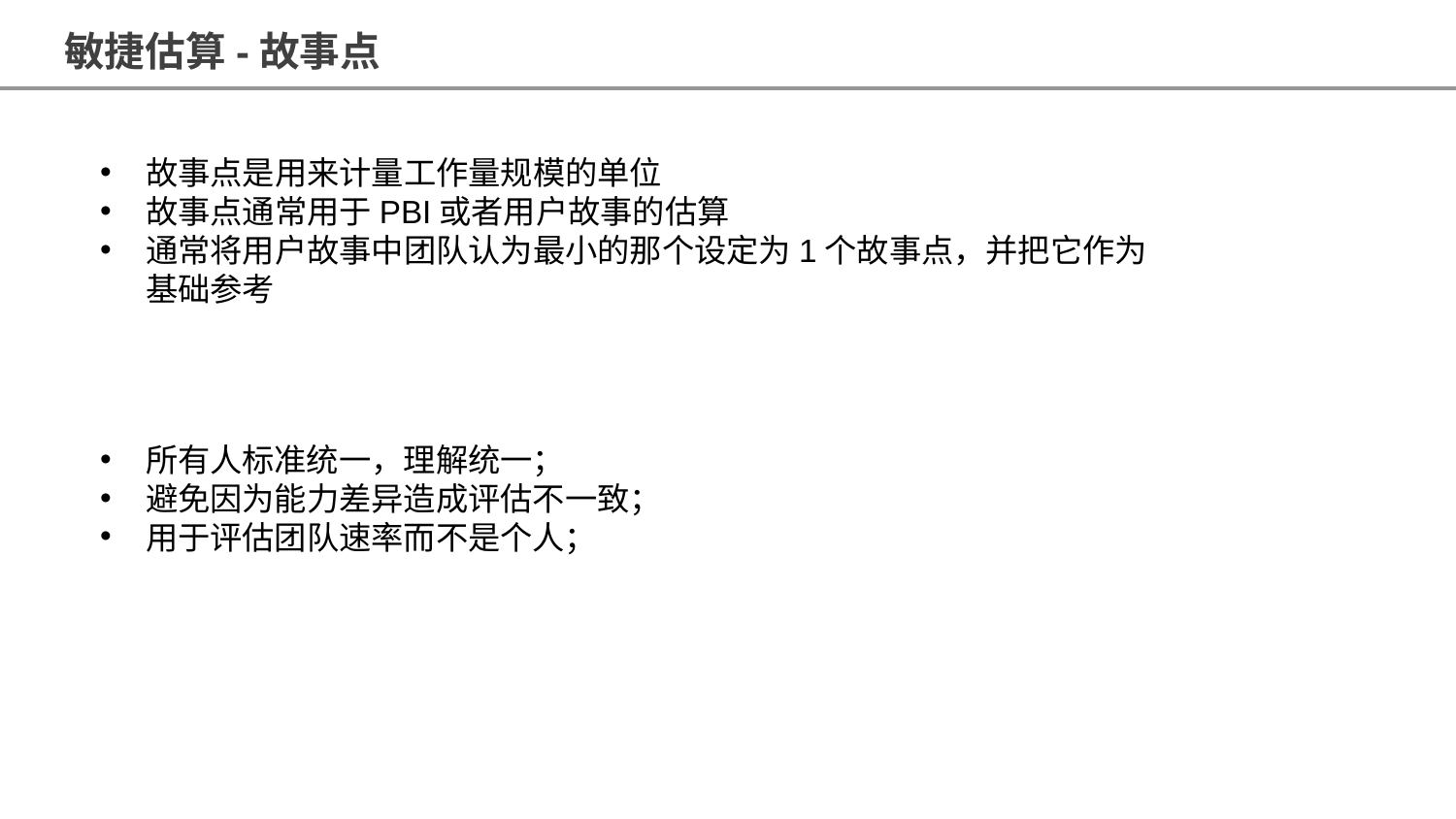

敏捷估算-故事点

故事点是用来计量工作量规模的单位
故事点通常用于PBI或者用户故事的估算
通常将用户故事中团队认为最小的那个设定为1个故事点，并把它作为基础参考
所有人标准统一，理解统一；
避免因为能力差异造成评估不一致；
用于评估团队速率而不是个人；